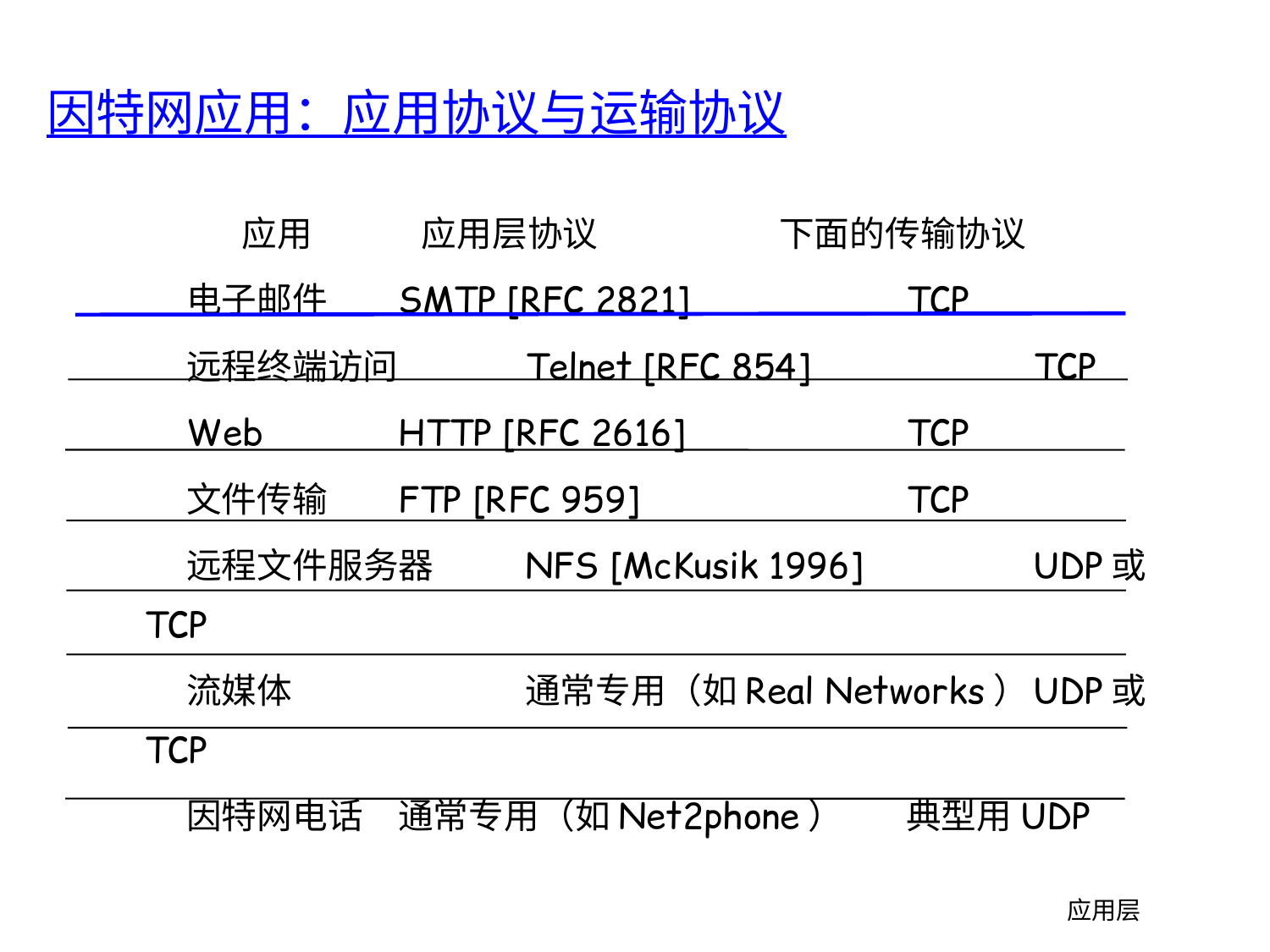

# 因特网应用：应用协议与运输协议
      应用	   应用层协议		下面的传输协议
电子邮件	SMTP [RFC 2821]		TCP
远程终端访问	Telnet [RFC 854] 		TCP
Web		HTTP [RFC 2616]		TCP
文件传输	FTP [RFC 959]			TCP
远程文件服务器	NFS [McKusik 1996]		UDP或TCP
流媒体		通常专用（如Real Networks）	UDP或TCP
因特网电话	通常专用（如Net2phone）	典型用UDP

应用层
20